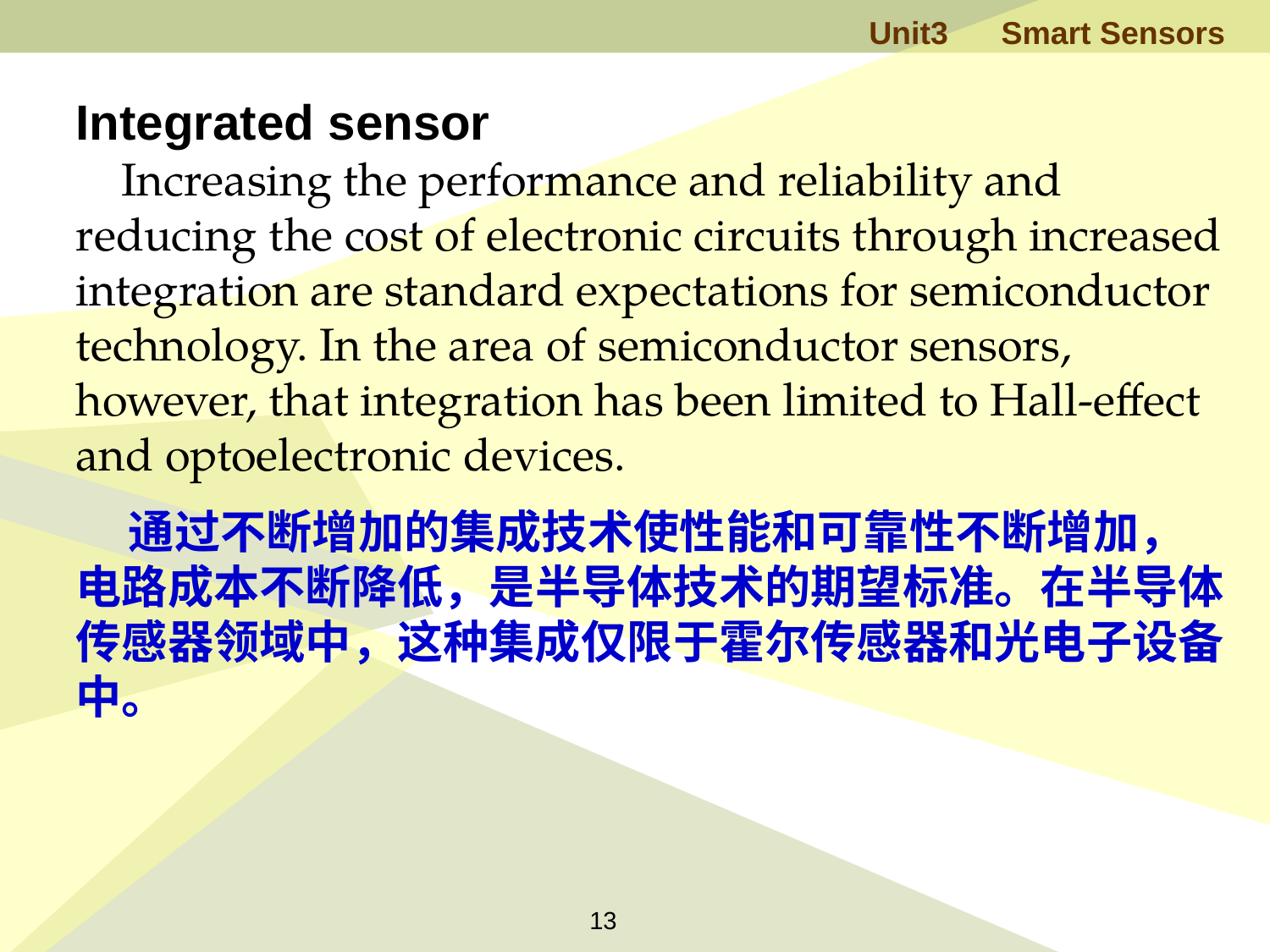

Integrated sensor
    Increasing the performance and reliability and reducing the cost of electronic circuits through increased integration are standard expectations for semiconductor technology. In the area of semiconductor sensors, however, that integration has been limited to Hall-effect and optoelectronic devices.
    通过不断增加的集成技术使性能和可靠性不断增加，电路成本不断降低，是半导体技术的期望标准。在半导体传感器领域中，这种集成仅限于霍尔传感器和光电子设备中。
13